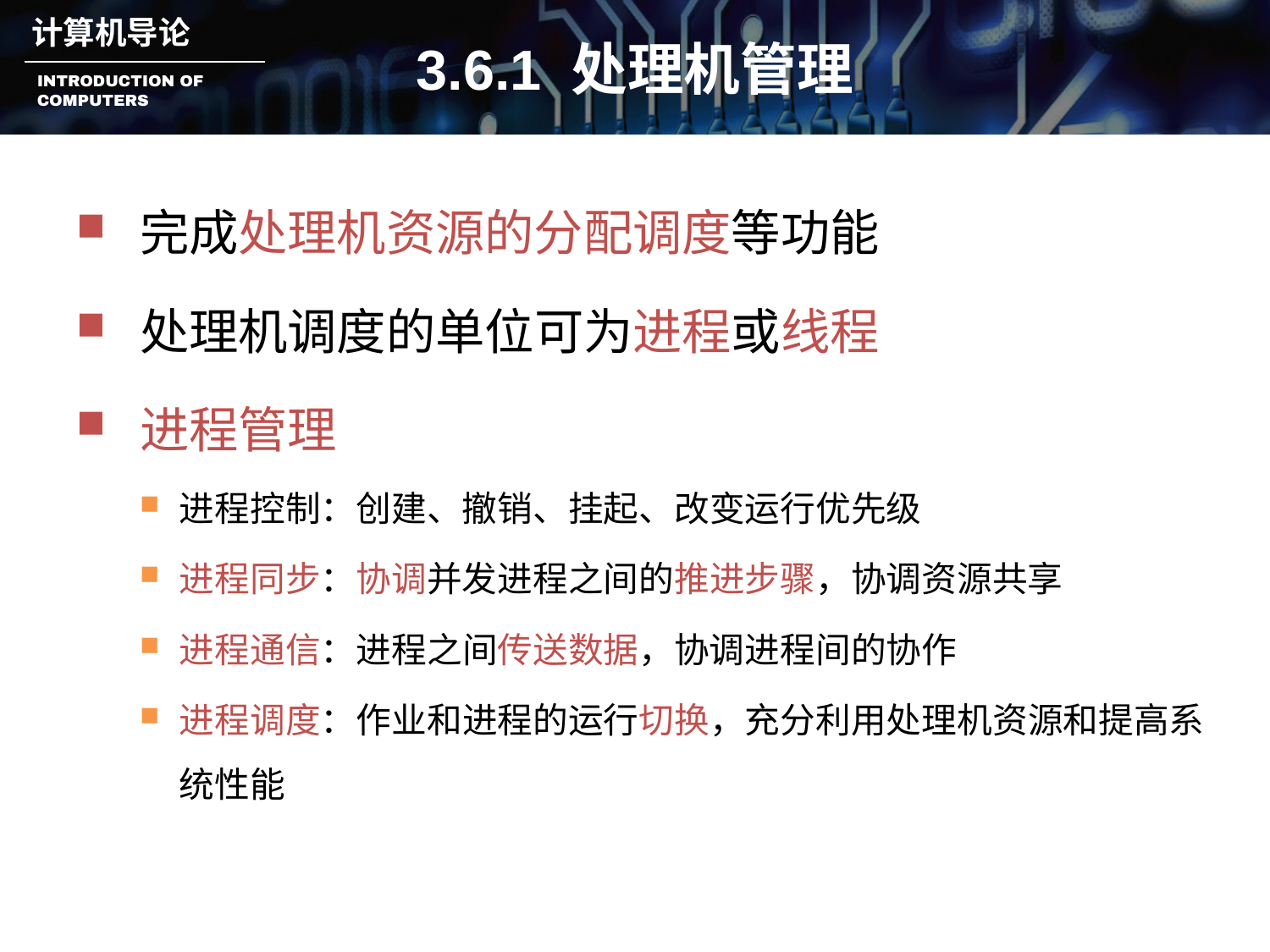

# 3.6.1 处理机管理
完成处理机资源的分配调度等功能
处理机调度的单位可为进程或线程
进程管理
进程控制：创建、撤销、挂起、改变运行优先级
进程同步：协调并发进程之间的推进步骤，协调资源共享
进程通信：进程之间传送数据，协调进程间的协作
进程调度：作业和进程的运行切换，充分利用处理机资源和提高系统性能